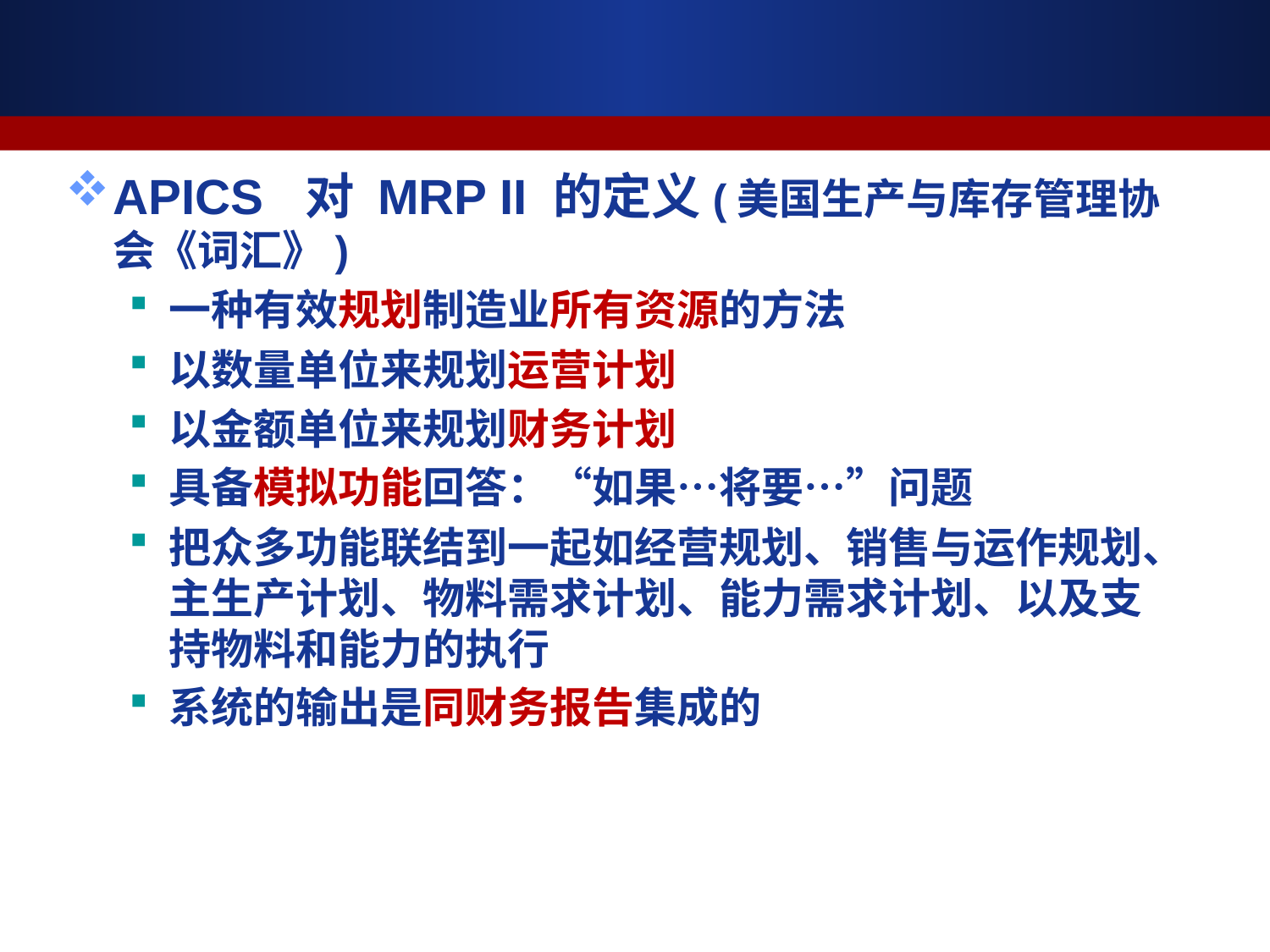

APICS 对 MRP II 的定义(美国生产与库存管理协会《词汇》)
一种有效规划制造业所有资源的方法
以数量单位来规划运营计划
以金额单位来规划财务计划
具备模拟功能回答：“如果…将要…”问题
把众多功能联结到一起如经营规划、销售与运作规划、主生产计划、物料需求计划、能力需求计划、以及支持物料和能力的执行
系统的输出是同财务报告集成的